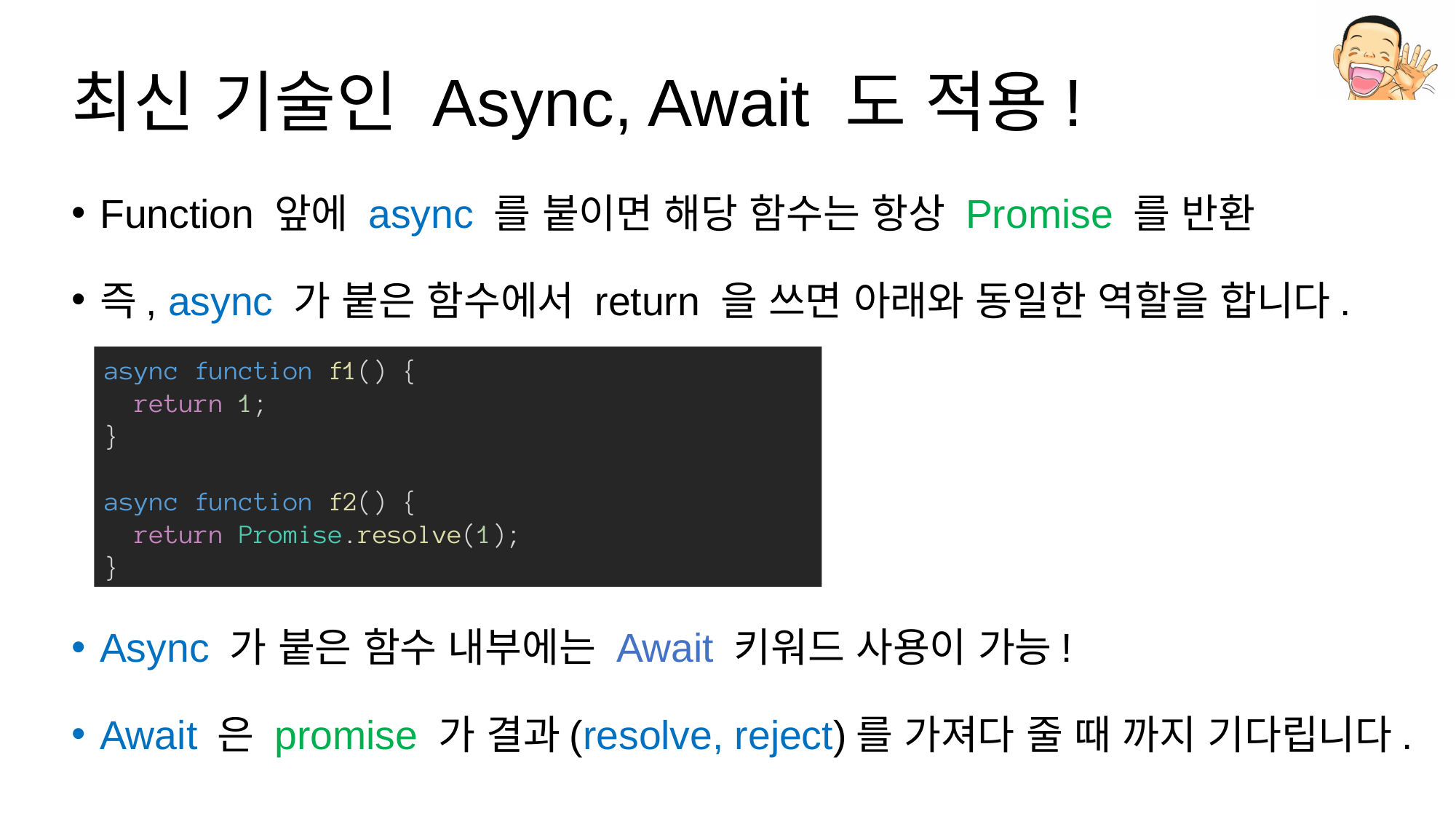

# 최신 기술인 Async, Await 도 적용!
Function 앞에 async 를 붙이면 해당 함수는 항상 Promise 를 반환
즉, async 가 붙은 함수에서 return 을 쓰면 아래와 동일한 역할을 합니다.

Async 가 붙은 함수 내부에는 Await 키워드 사용이 가능!
Await 은 promise 가 결과(resolve, reject)를 가져다 줄 때 까지 기다립니다.
async function f1() {
  return 1;
}
async function f2() {
  return Promise.resolve(1);
}